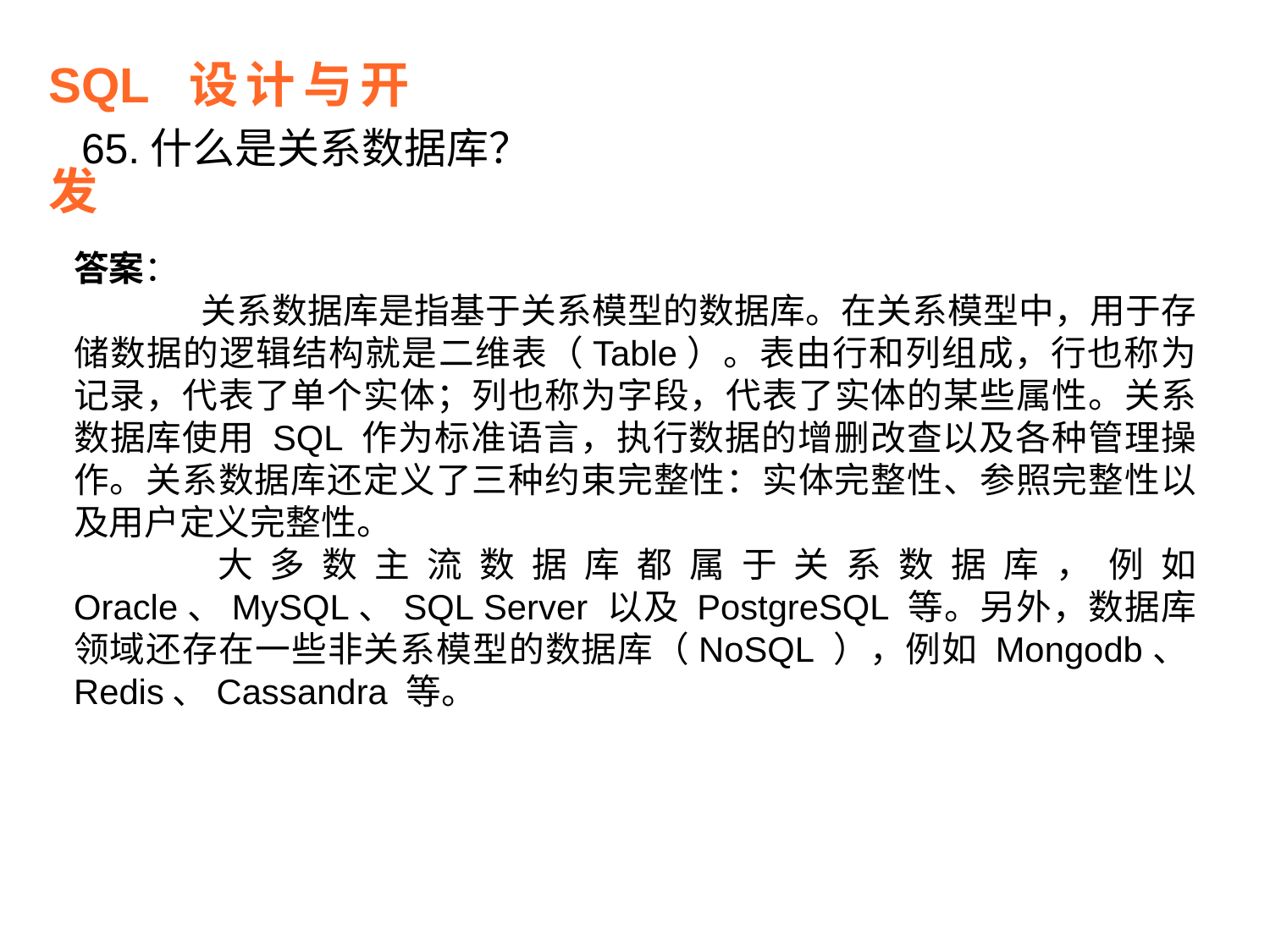

SQL 设计与开发
65.什么是关系数据库？
答案：
	关系数据库是指基于关系模型的数据库。在关系模型中，用于存储数据的逻辑结构就是二维表（Table）。表由行和列组成，行也称为记录，代表了单个实体；列也称为字段，代表了实体的某些属性。关系数据库使用 SQL 作为标准语言，执行数据的增删改查以及各种管理操作。关系数据库还定义了三种约束完整性：实体完整性、参照完整性以及用户定义完整性。
	大多数主流数据库都属于关系数据库，例如 Oracle、MySQL、SQL Server 以及 PostgreSQL 等。另外，数据库领域还存在一些非关系模型的数据库（NoSQL ），例如 Mongodb、Redis、Cassandra 等。